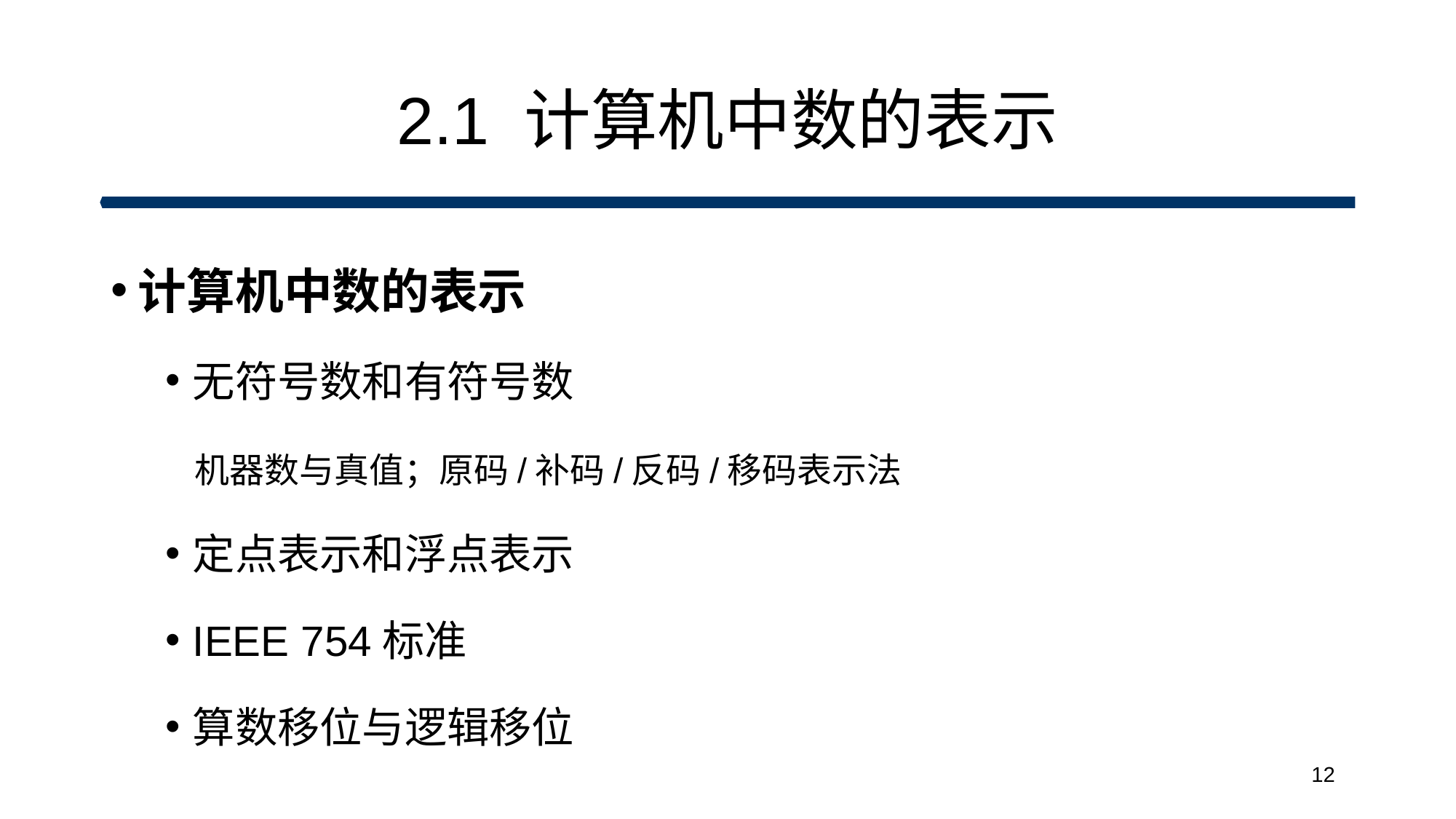

# 2.1 计算机中数的表示
计算机中数的表示
无符号数和有符号数
  机器数与真值；原码/补码/反码/移码表示法
定点表示和浮点表示
IEEE 754标准
算数移位与逻辑移位

12